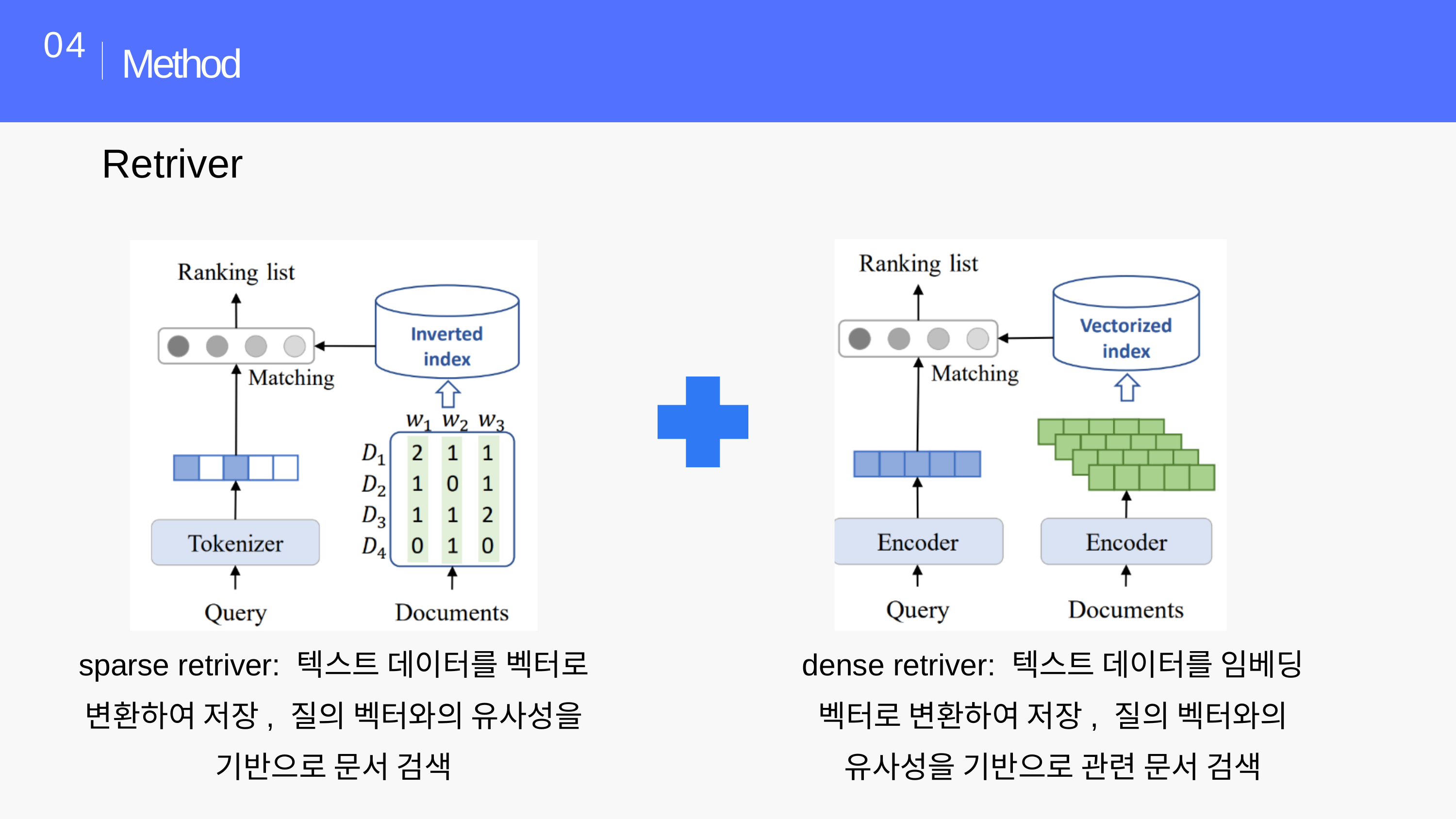

Method

04

Retriver

sparse retriver: 텍스트 데이터를 벡터로 변환하여 저장, 질의 벡터와의 유사성을 기반으로 문서 검색
dense retriver: 텍스트 데이터를 임베딩 벡터로 변환하여 저장, 질의 벡터와의 유사성을 기반으로 관련 문서 검색